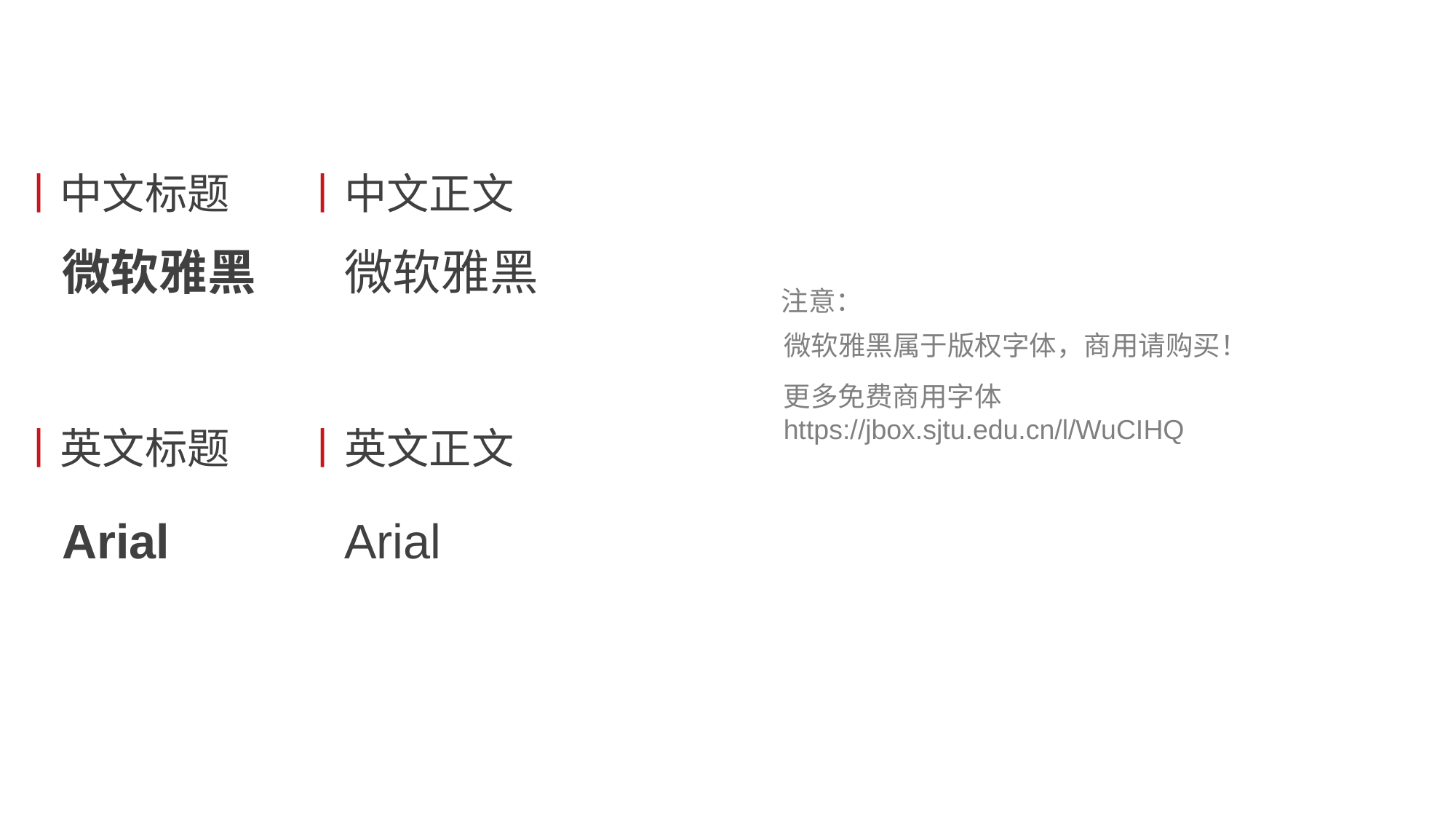

丨中文标题
丨中文正文
微软雅黑
微软雅黑
注意：
微软雅黑属于版权字体，商用请购买！
更多免费商用字体
https://jbox.sjtu.edu.cn/l/WuCIHQ
丨英文标题
丨英文正文
Arial
Arial